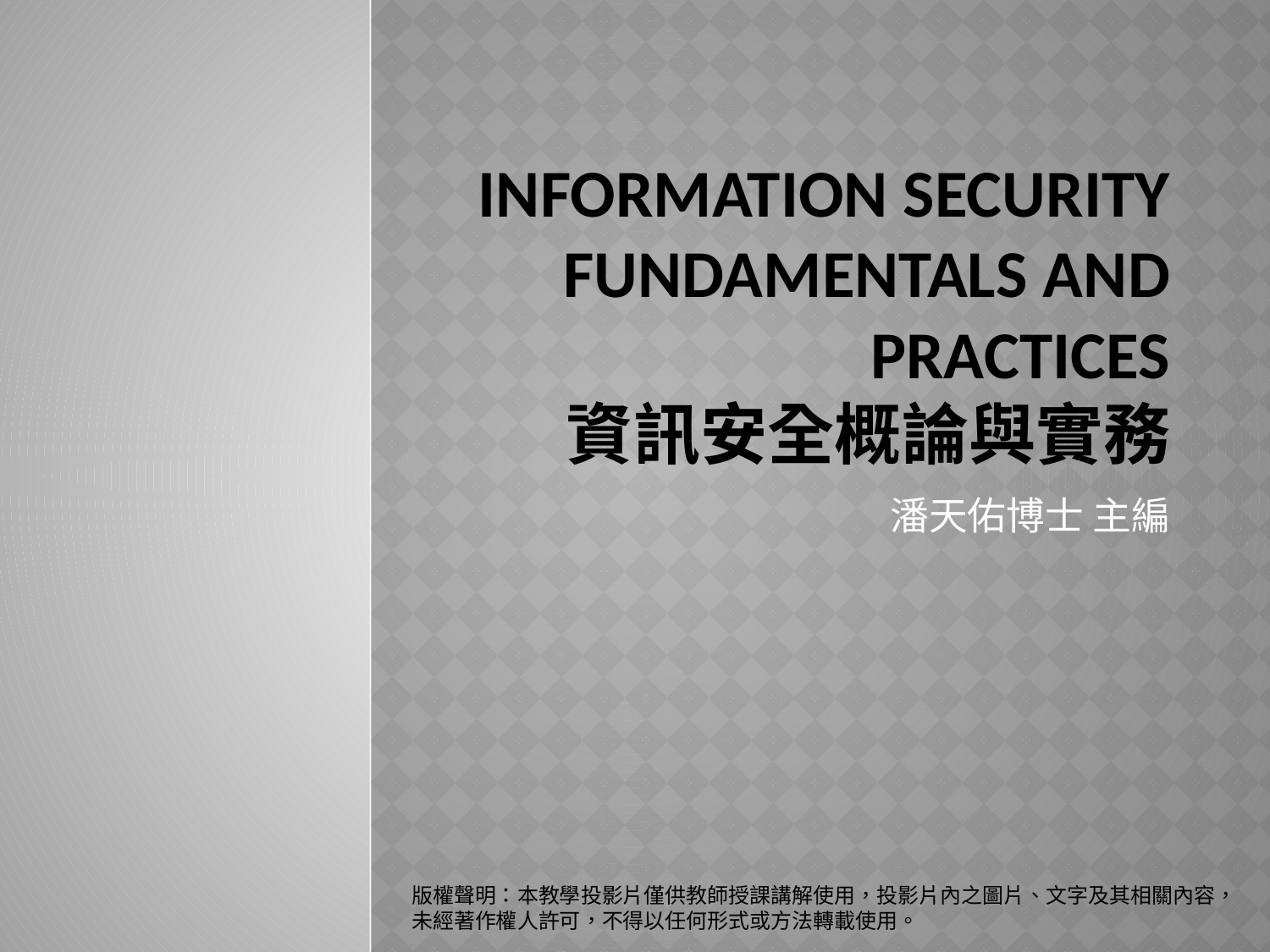

# Information Security Fundamentals and Practices 資訊安全概論與實務
潘天佑博士 主編
版權聲明：本教學投影片僅供教師授課講解使用，投影片內之圖片、文字及其相關內容，
未經著作權人許可，不得以任何形式或方法轉載使用。